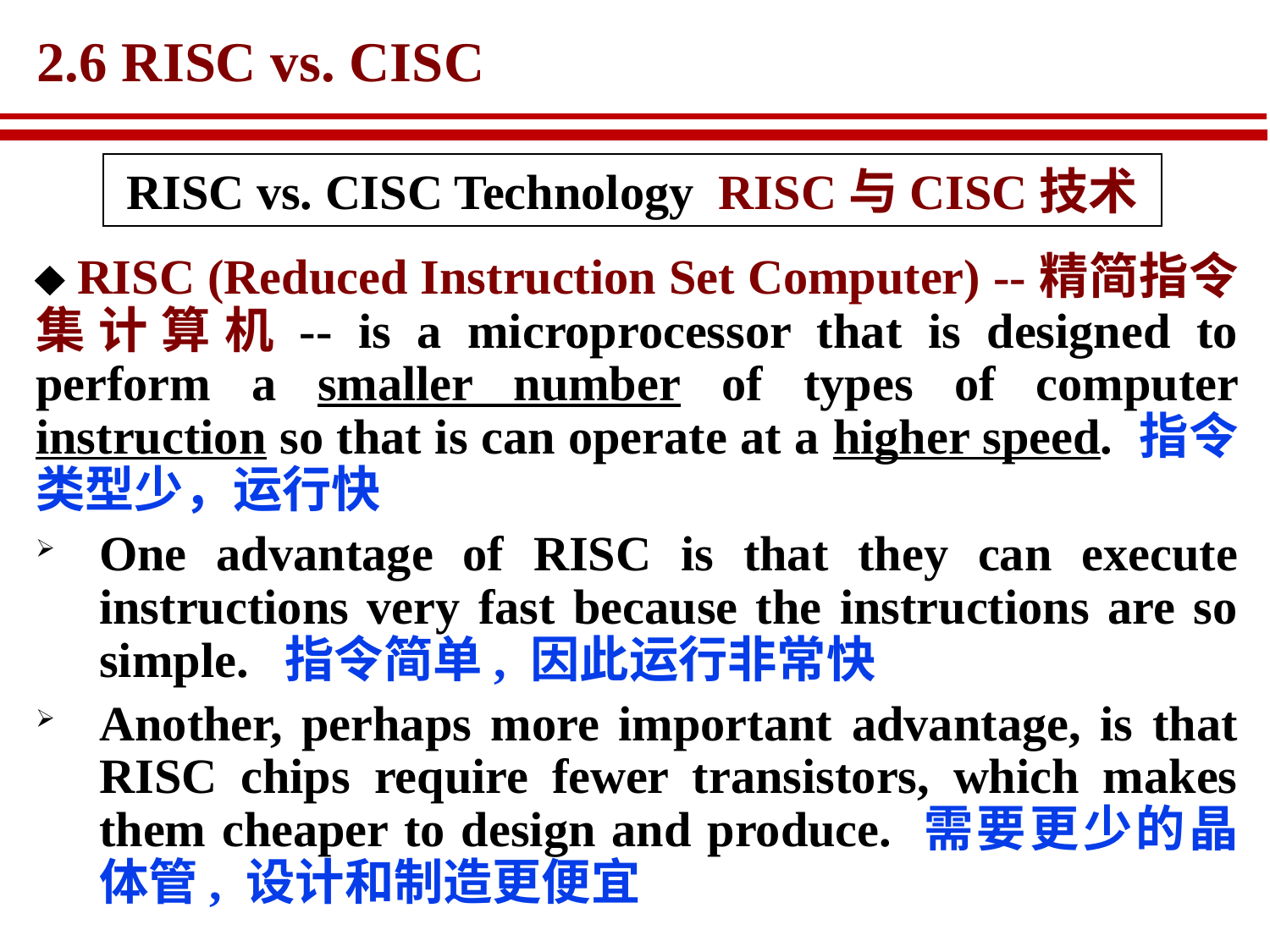

# 2.6 RISC vs. CISC
RISC vs. CISC Technology  RISC与CISC技术
♦ RISC (Reduced Instruction Set Computer) --精简指令集计算机-- is a microprocessor that is designed to perform a smaller number of types of computer instruction so that is can operate at a higher speed. 指令类型少，运行快
One advantage of RISC is that they can execute instructions very fast because the instructions are so simple.  指令简单, 因此运行非常快
Another, perhaps more important advantage, is that RISC chips require fewer transistors, which makes them cheaper to design and produce. 需要更少的晶体管, 设计和制造更便宜